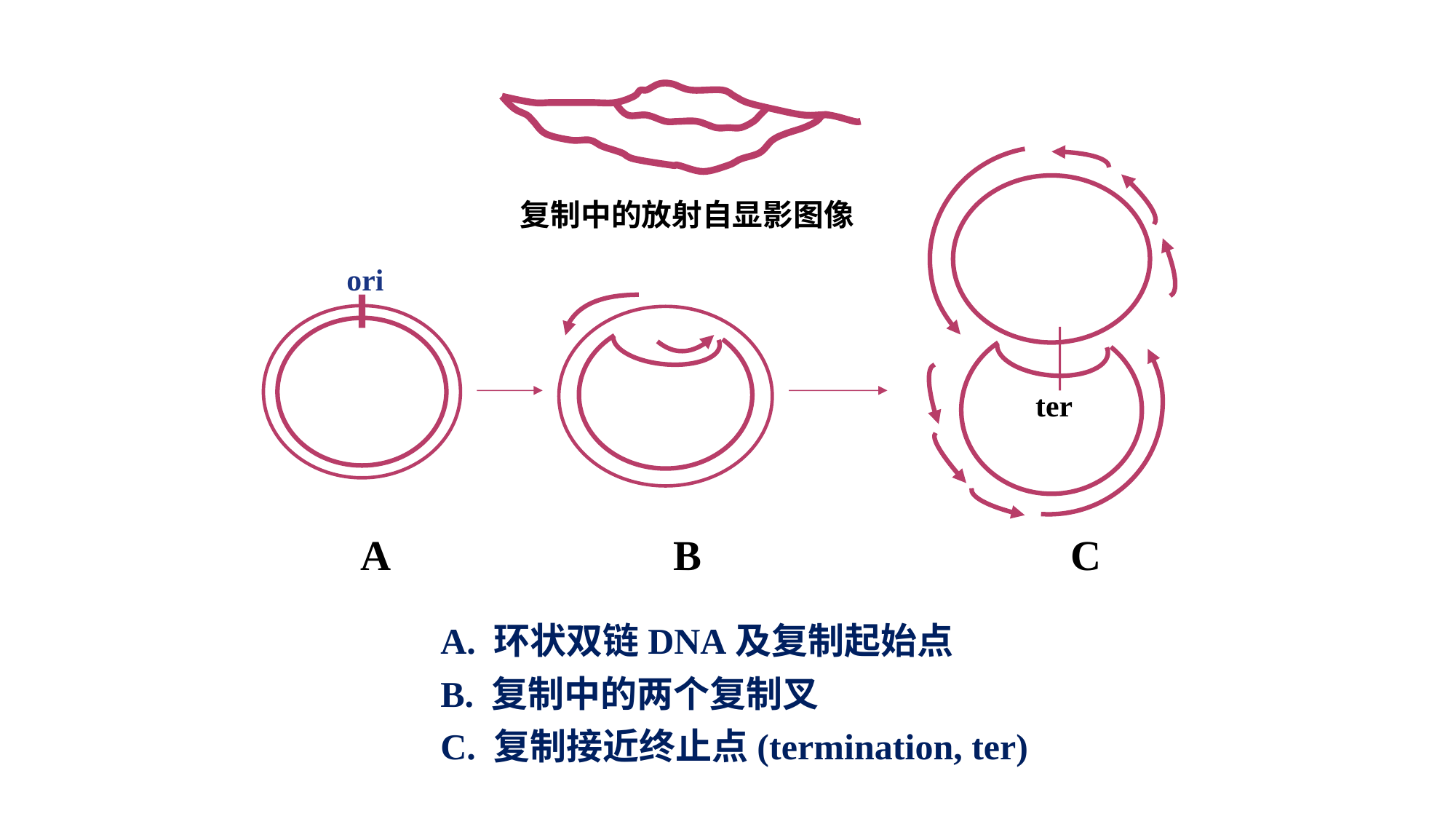

复制中的放射自显影图像

ori

ter

A                           B                                   C
A. 环状双链DNA及复制起始点
B. 复制中的两个复制叉
C. 复制接近终止点(termination, ter)